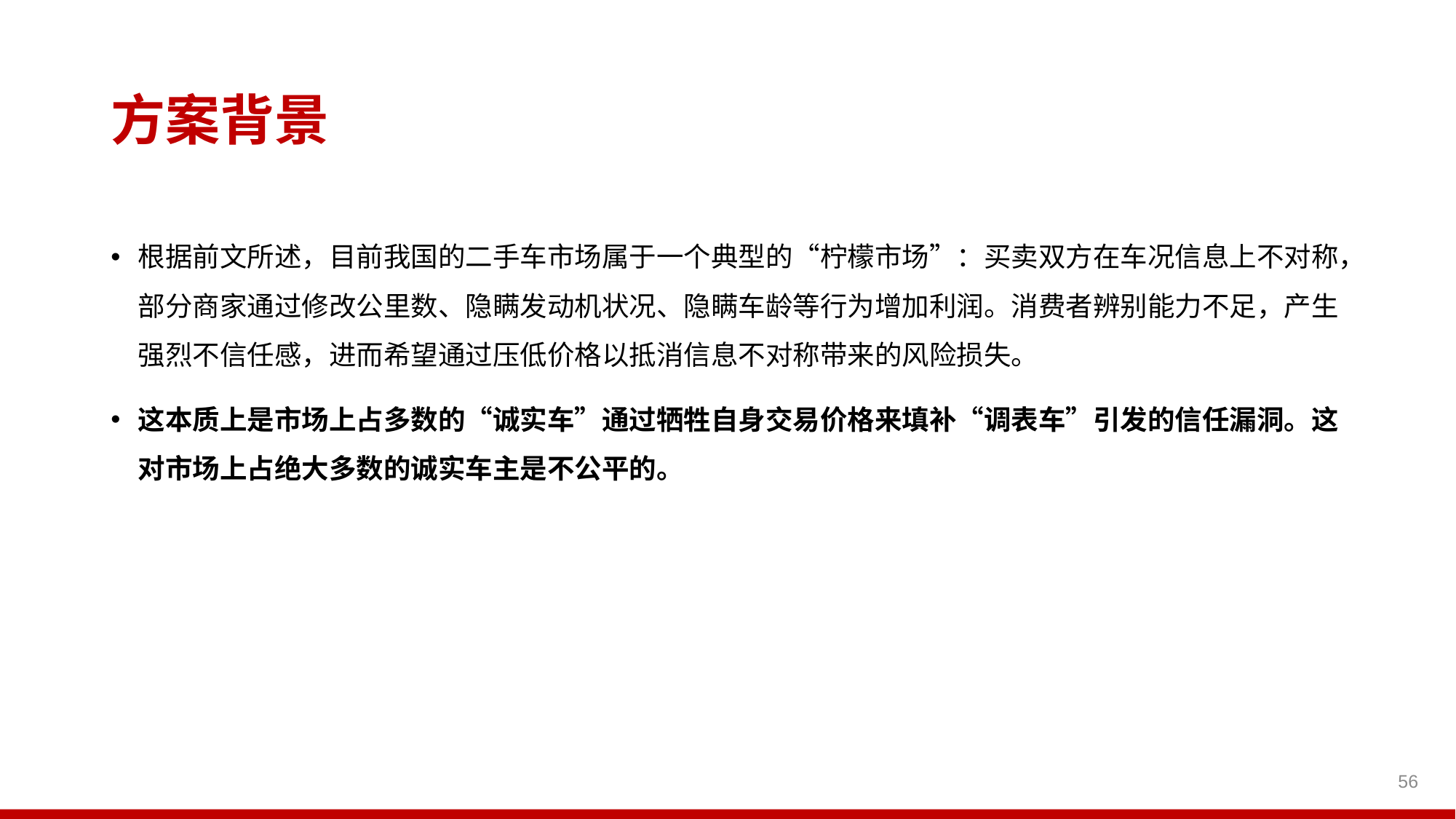

方案背景
根据前文所述，目前我国的二手车市场属于一个典型的“柠檬市场”：买卖双方在车况信息上不对称，部分商家通过修改公里数、隐瞒发动机状况、隐瞒车龄等行为增加利润。消费者辨别能力不足，产生强烈不信任感，进而希望通过压低价格以抵消信息不对称带来的风险损失。
这本质上是市场上占多数的“诚实车”通过牺牲自身交易价格来填补“调表车”引发的信任漏洞。这对市场上占绝大多数的诚实车主是不公平的。
56